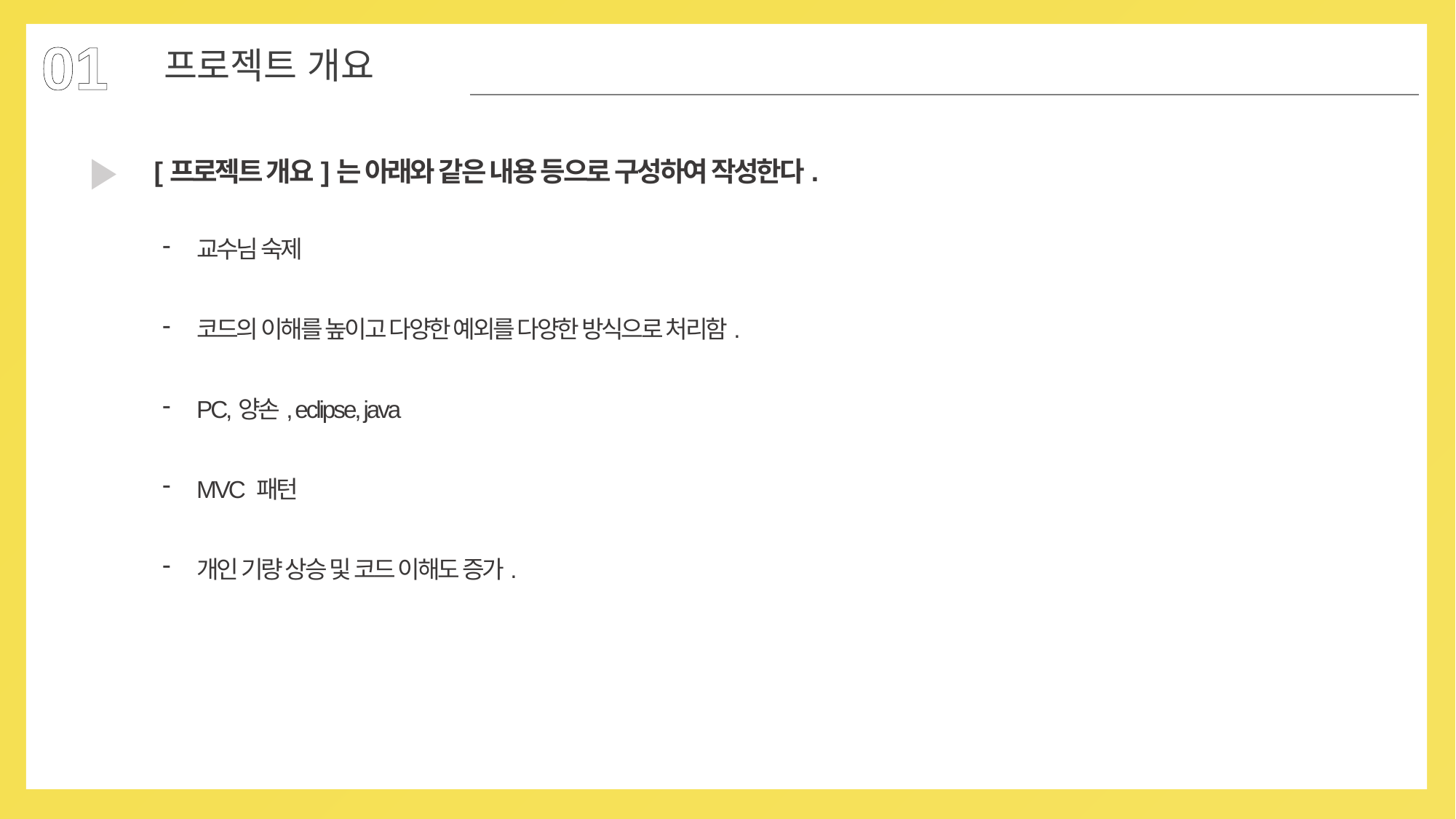

01

프로젝트 개요
▶
[프로젝트 개요]는 아래와 같은 내용 등으로 구성하여 작성한다.
교수님 숙제
코드의 이해를 높이고 다양한 예외를 다양한 방식으로 처리함.
PC,양손, eclipse, java
MVC 패턴

개인 기량 상승 및 코드 이해도 증가.